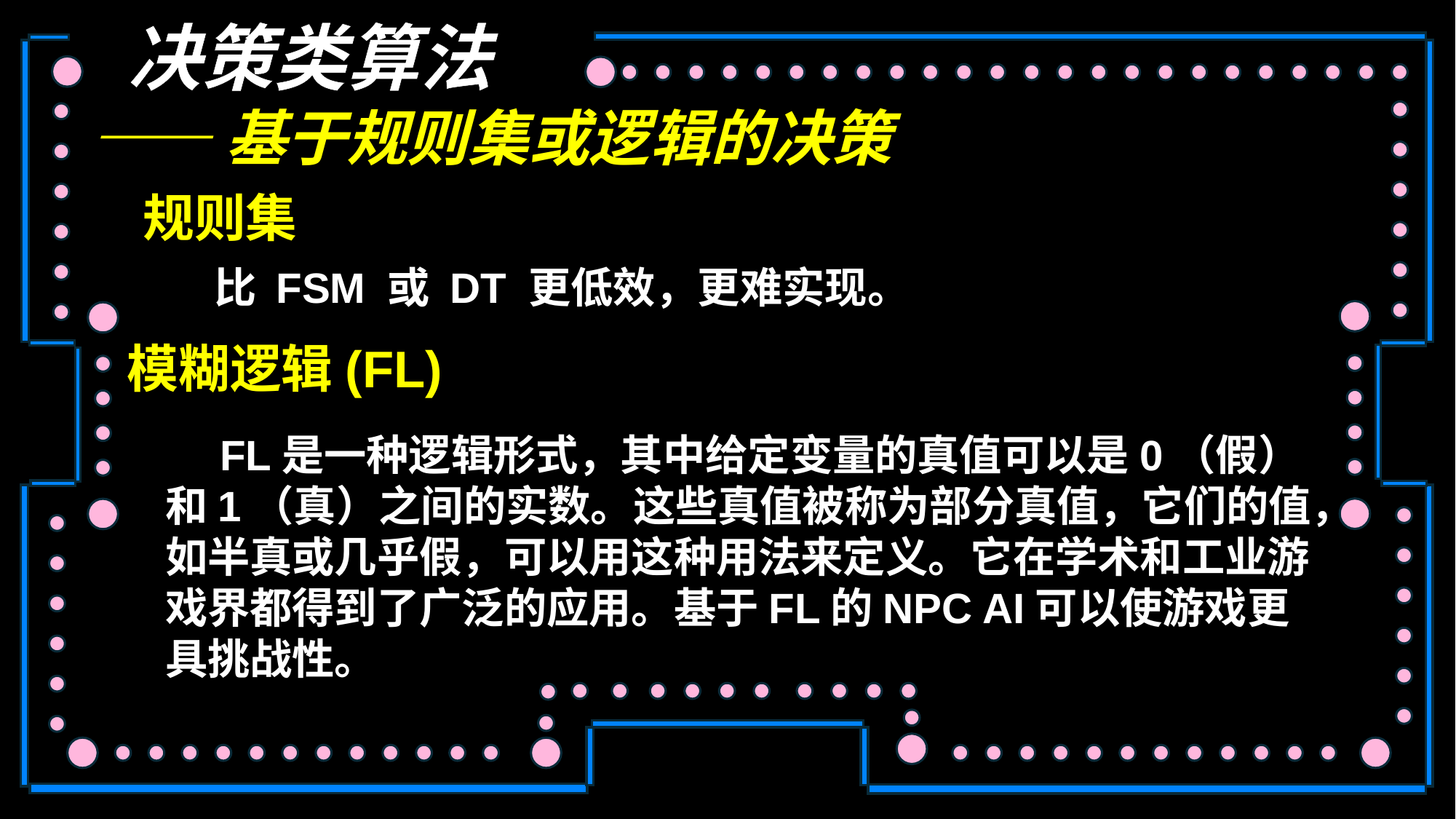

决策类算法

——基于规则集或逻辑的决策

规则集

比 FSM 或 DT 更低效，更难实现。

模糊逻辑(FL)

FL是一种逻辑形式，其中给定变量的真值可以是0（假）和1（真）之间的实数。这些真值被称为部分真值，它们的值，如半真或几乎假，可以用这种用法来定义。它在学术和工业游戏界都得到了广泛的应用。基于FL的NPC AI可以使游戏更具挑战性。